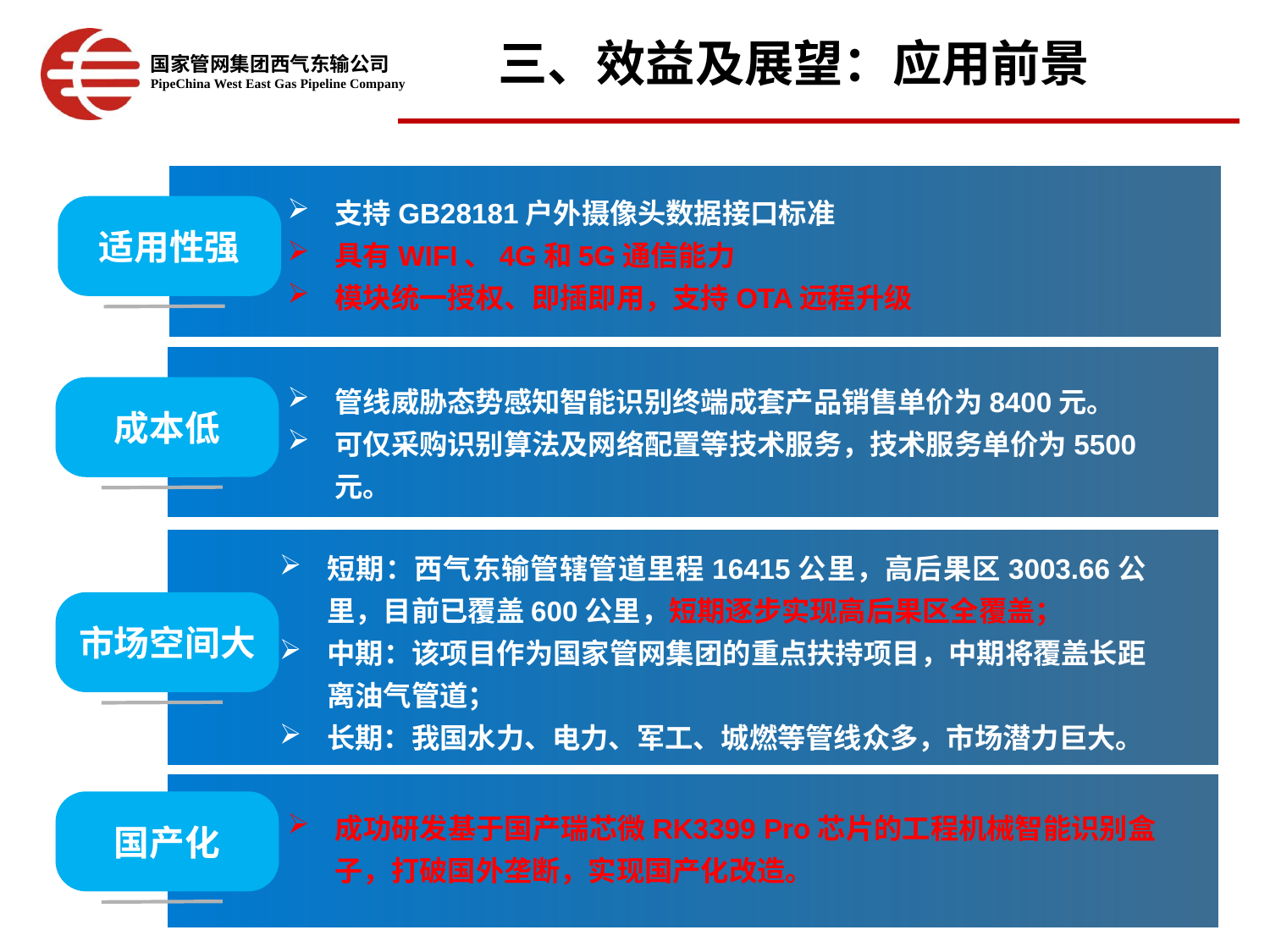

三、效益及展望：应用前景

支持GB28181户外摄像头数据接口标准
具有WIFI、4G和5G通信能力
模块统一授权、即插即用，支持OTA远程升级
适用性强

管线威胁态势感知智能识别终端成套产品销售单价为8400元。
可仅采购识别算法及网络配置等技术服务，技术服务单价为5500元。
成本低

短期：西气东输管辖管道里程16415公里，高后果区3003.66公里，目前已覆盖600公里，短期逐步实现高后果区全覆盖；
中期：该项目作为国家管网集团的重点扶持项目，中期将覆盖长距离油气管道；
长期：我国水力、电力、军工、城燃等管线众多，市场潜力巨大。
市场空间大

国产化
成功研发基于国产瑞芯微RK3399 Pro芯片的工程机械智能识别盒子，打破国外垄断，实现国产化改造。